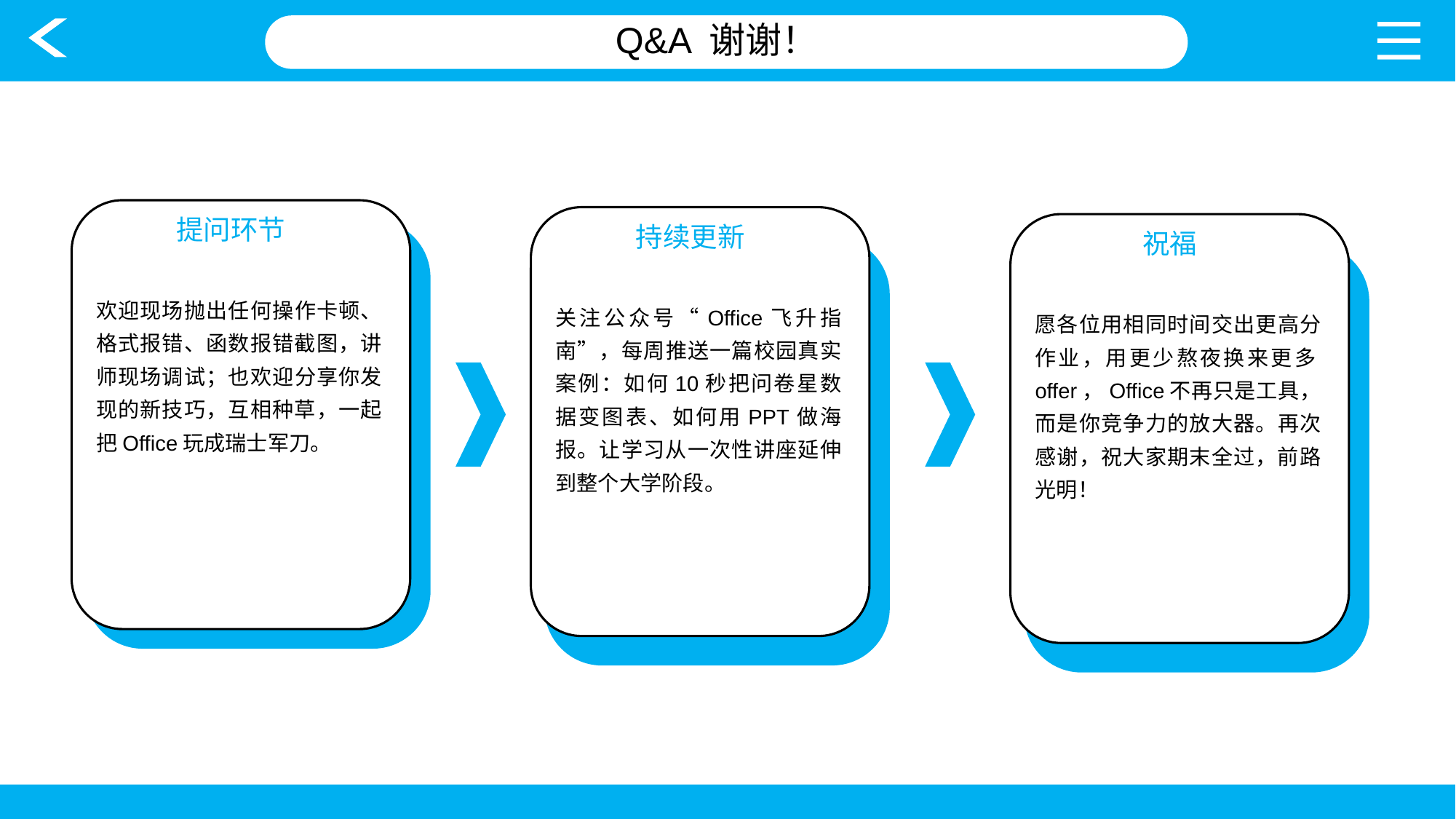

Q&A 谢谢！

提问环节

持续更新

祝福

欢迎现场抛出任何操作卡顿、格式报错、函数报错截图，讲师现场调试；也欢迎分享你发现的新技巧，互相种草，一起把Office玩成瑞士军刀。
关注公众号“Office飞升指南”，每周推送一篇校园真实案例：如何10秒把问卷星数据变图表、如何用PPT做海报。让学习从一次性讲座延伸到整个大学阶段。
愿各位用相同时间交出更高分作业，用更少熬夜换来更多offer，Office不再只是工具，而是你竞争力的放大器。再次感谢，祝大家期末全过，前路光明！